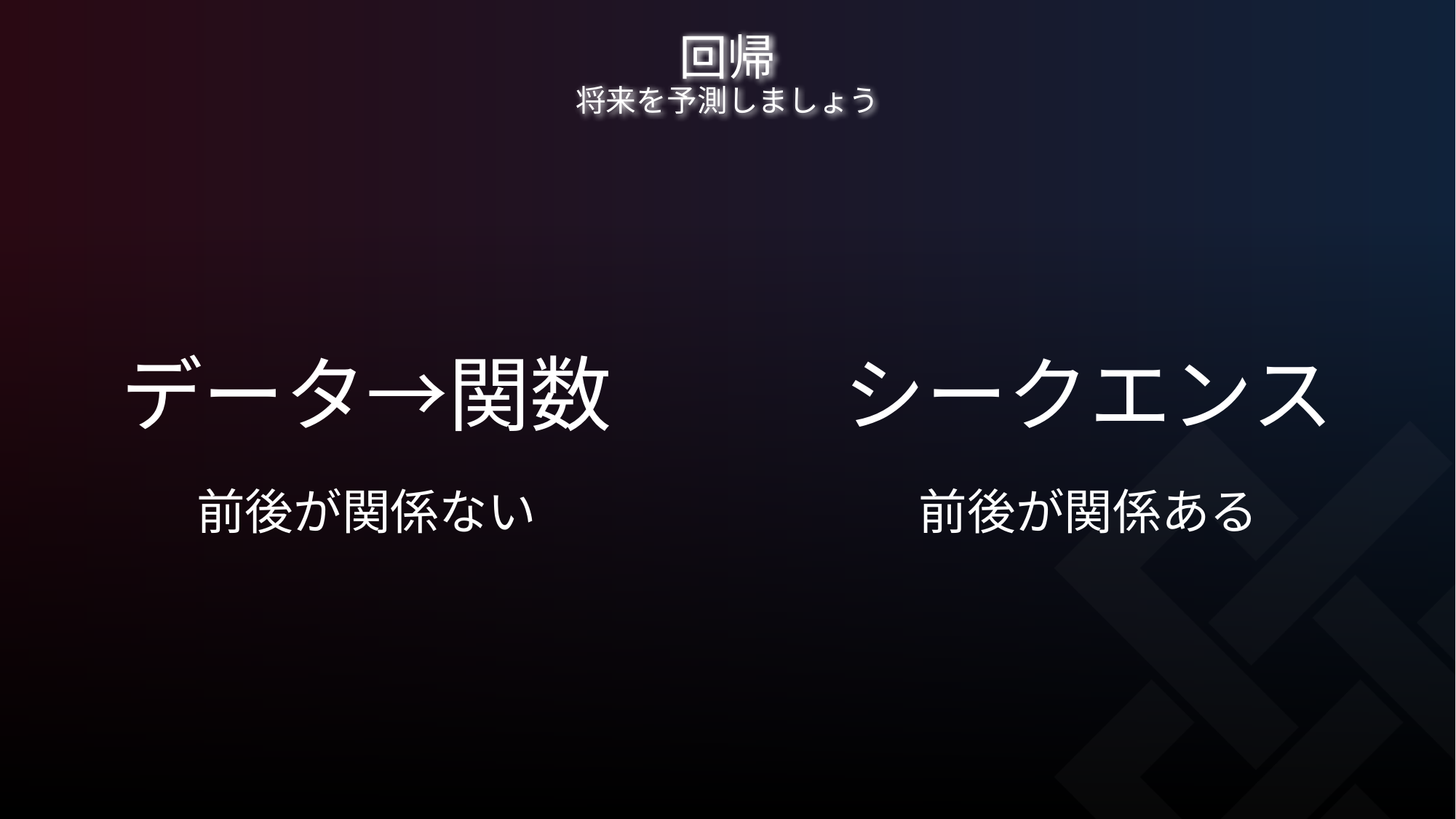

# 回帰 将来を予測しましょう
データ→関数
シークエンス
前後が関係ない
前後が関係ある